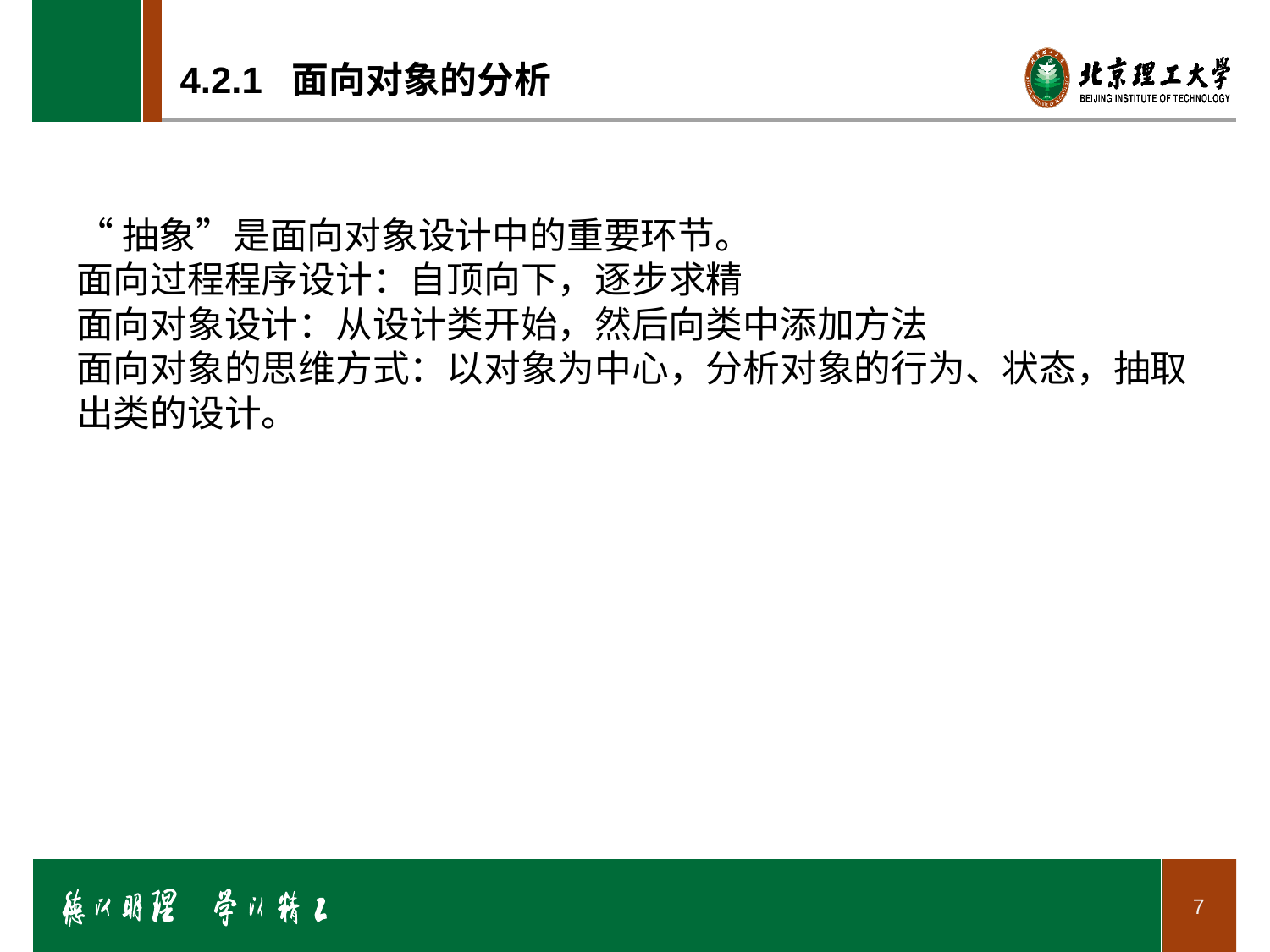

# 4.2.1  面向对象的分析
“抽象”是面向对象设计中的重要环节。
面向过程程序设计：自顶向下，逐步求精
面向对象设计：从设计类开始，然后向类中添加方法
面向对象的思维方式：以对象为中心，分析对象的行为、状态，抽取出类的设计。